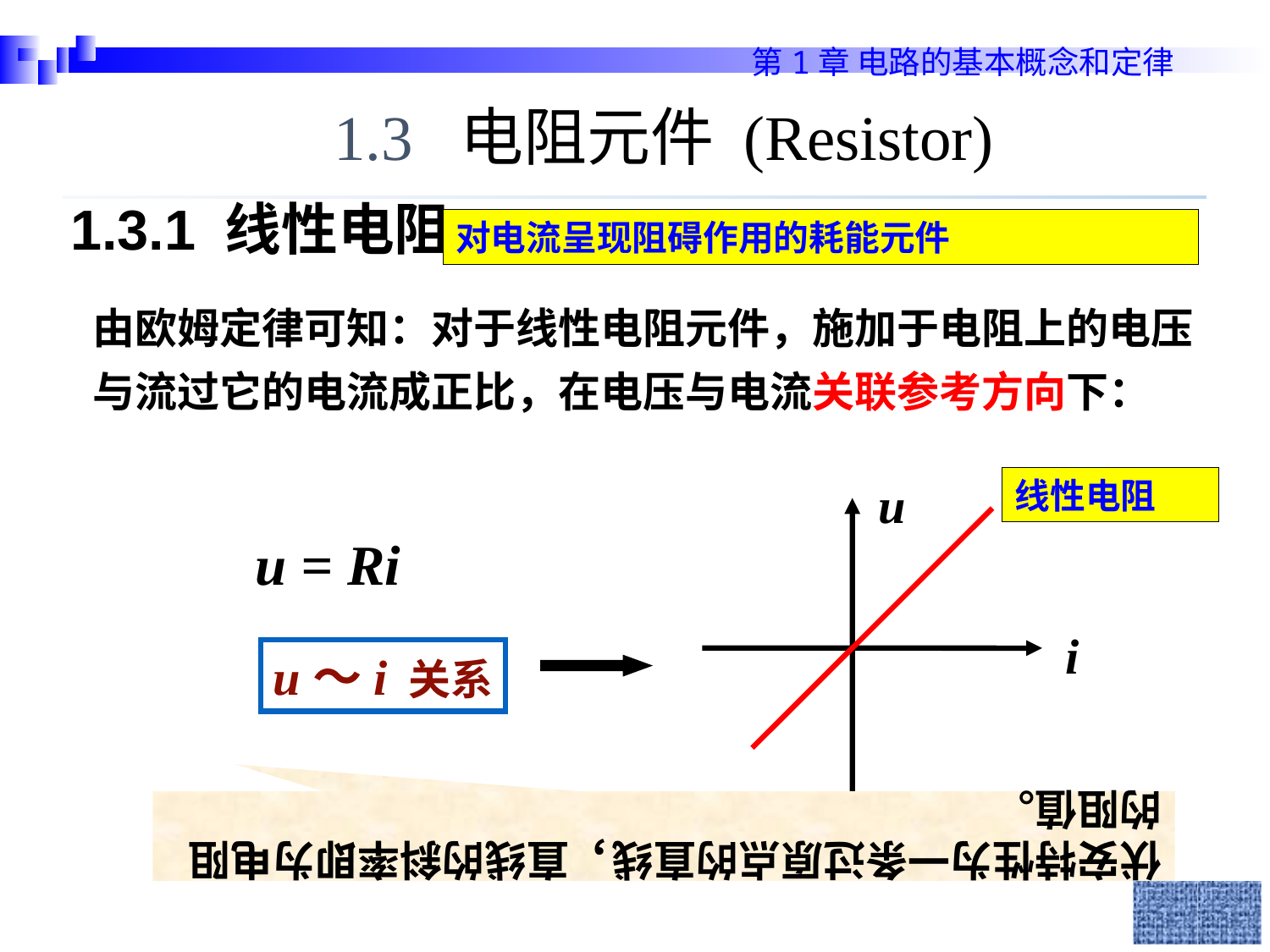

1.3  电阻元件 (Resistor)
1.3.1 线性电阻
对电流呈现阻碍作用的耗能元件
由欧姆定律可知：对于线性电阻元件，施加于电阻上的电压与流过它的电流成正比，在电压与电流关联参考方向下：
伏安特性为一条过原点的直线，直线的斜率即为电阻的阻值。
线性电阻
u

i

u = Ri
u～i 关系